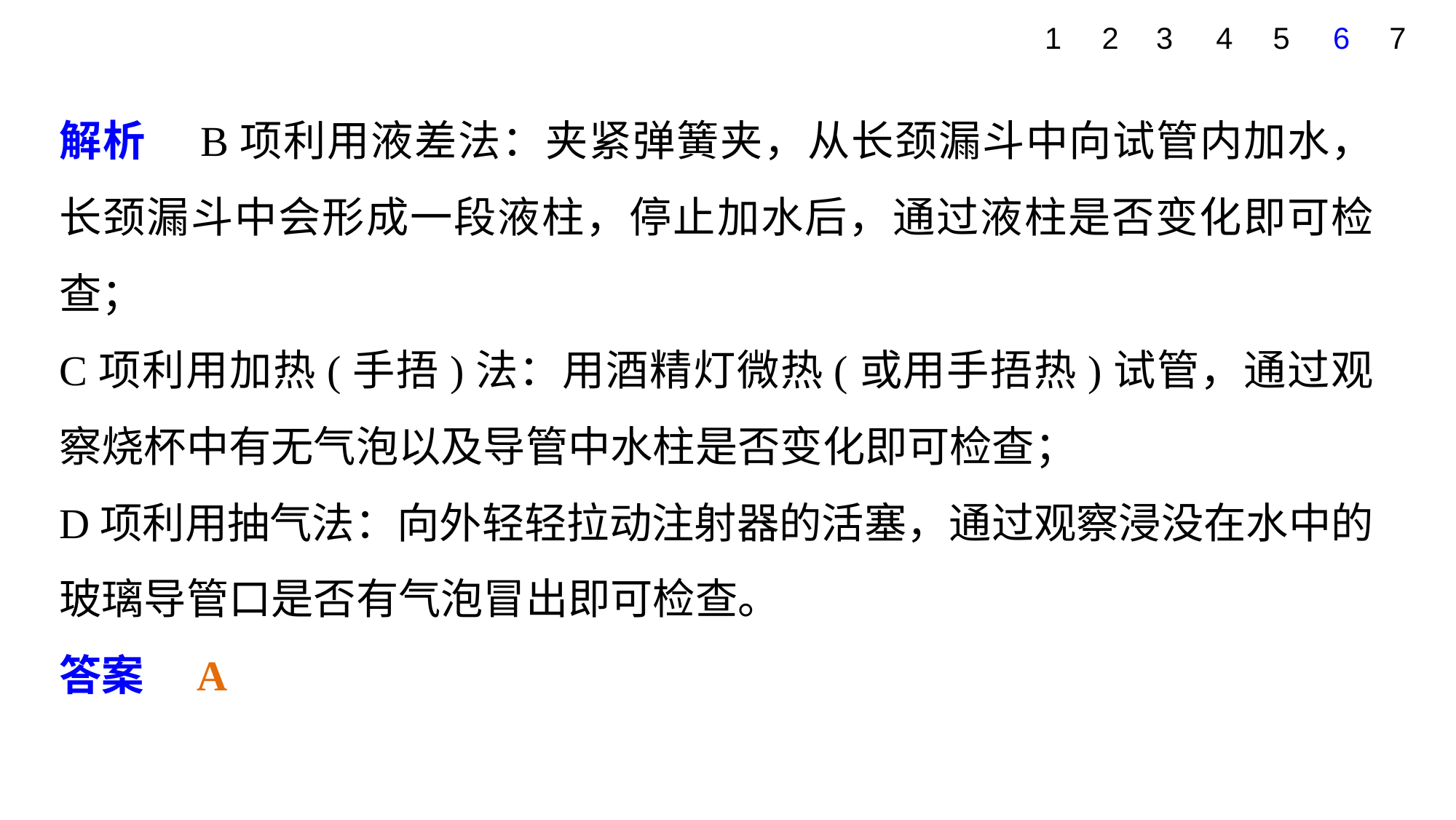

1
2
3
4
5
6
7
解析　B项利用液差法：夹紧弹簧夹，从长颈漏斗中向试管内加水，长颈漏斗中会形成一段液柱，停止加水后，通过液柱是否变化即可检查；
C项利用加热(手捂)法：用酒精灯微热(或用手捂热)试管，通过观察烧杯中有无气泡以及导管中水柱是否变化即可检查；
D项利用抽气法：向外轻轻拉动注射器的活塞，通过观察浸没在水中的玻璃导管口是否有气泡冒出即可检查。
答案　A